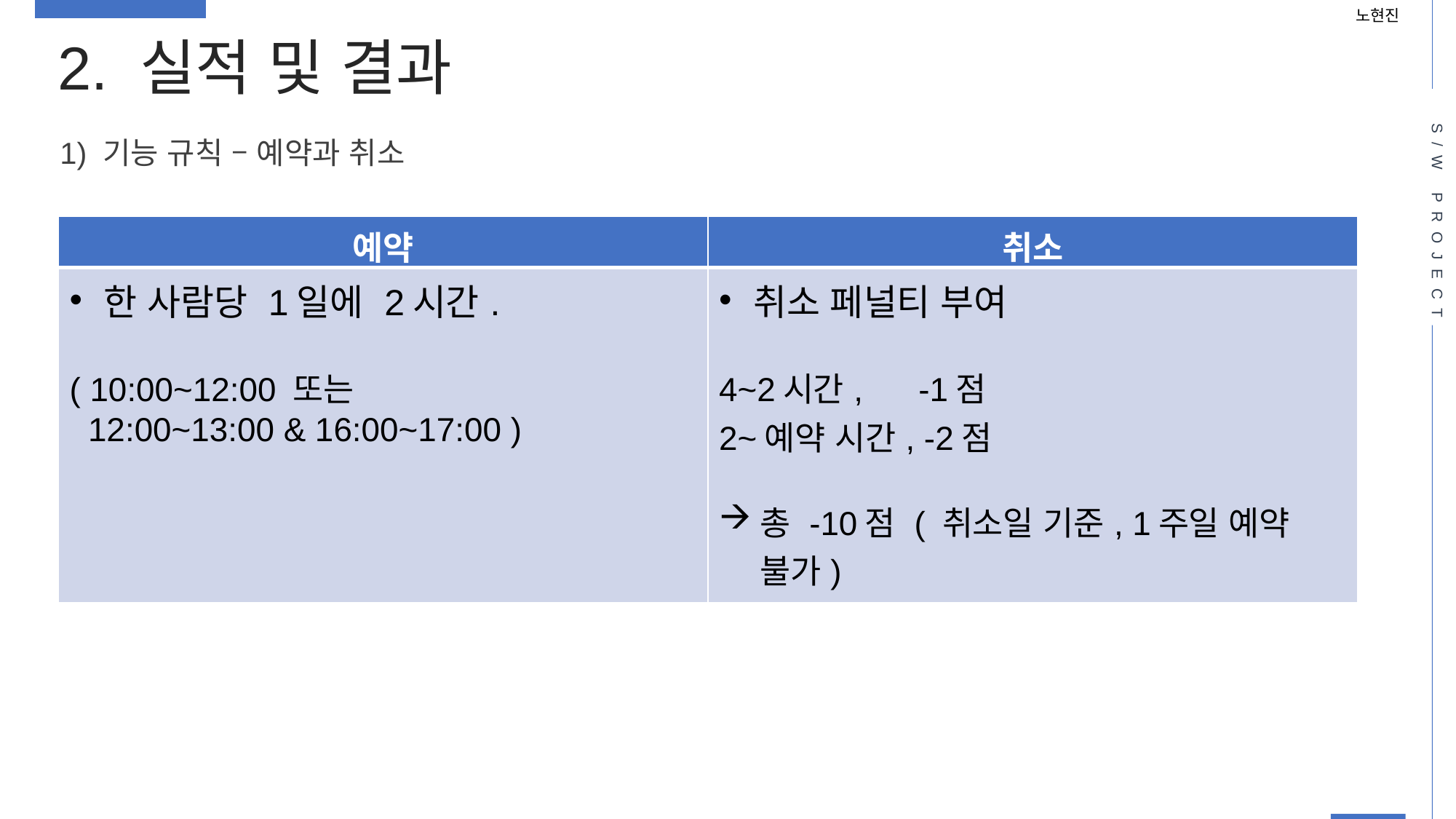

노현진
2. 실적 및 결과
S/W PROJECT
1) 기능 규칙 – 예약과 취소
| 예약 | 취소 |
| --- | --- |
| 한 사람당 1일에 2시간. ( 10:00~12:00 또는 12:00~13:00 & 16:00~17:00 ) | 취소 페널티 부여 4~2시간, -1점 2~예약 시간, -2점 총 -10점 ( 취소일 기준, 1주일 예약 불가) |